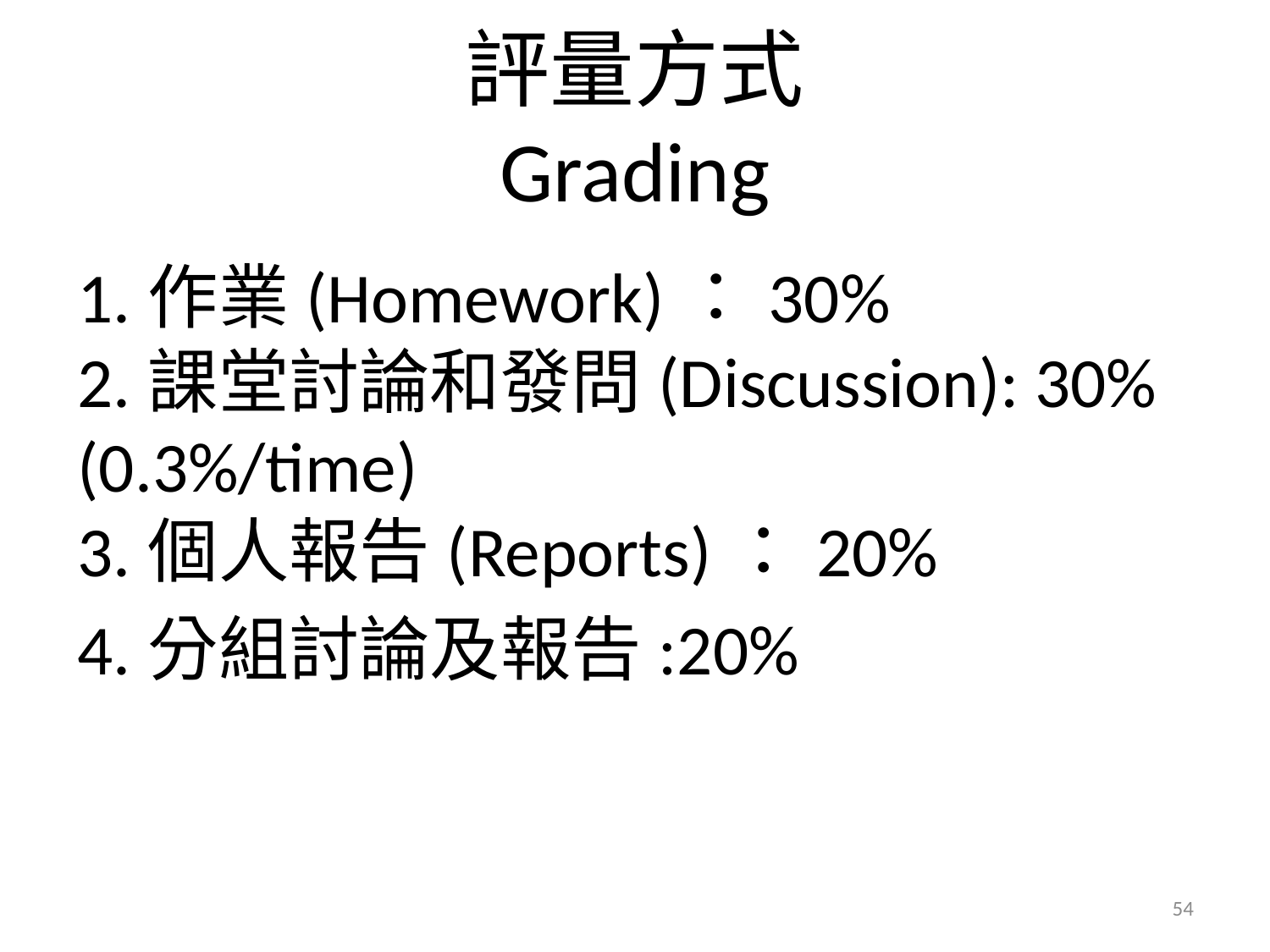

# 評量方式 Grading
1.作業(Homework)：30%
2.課堂討論和發問(Discussion): 30%  (0.3%/time)  
3.個人報告(Reports)：20%
4.分組討論及報告:20%
54